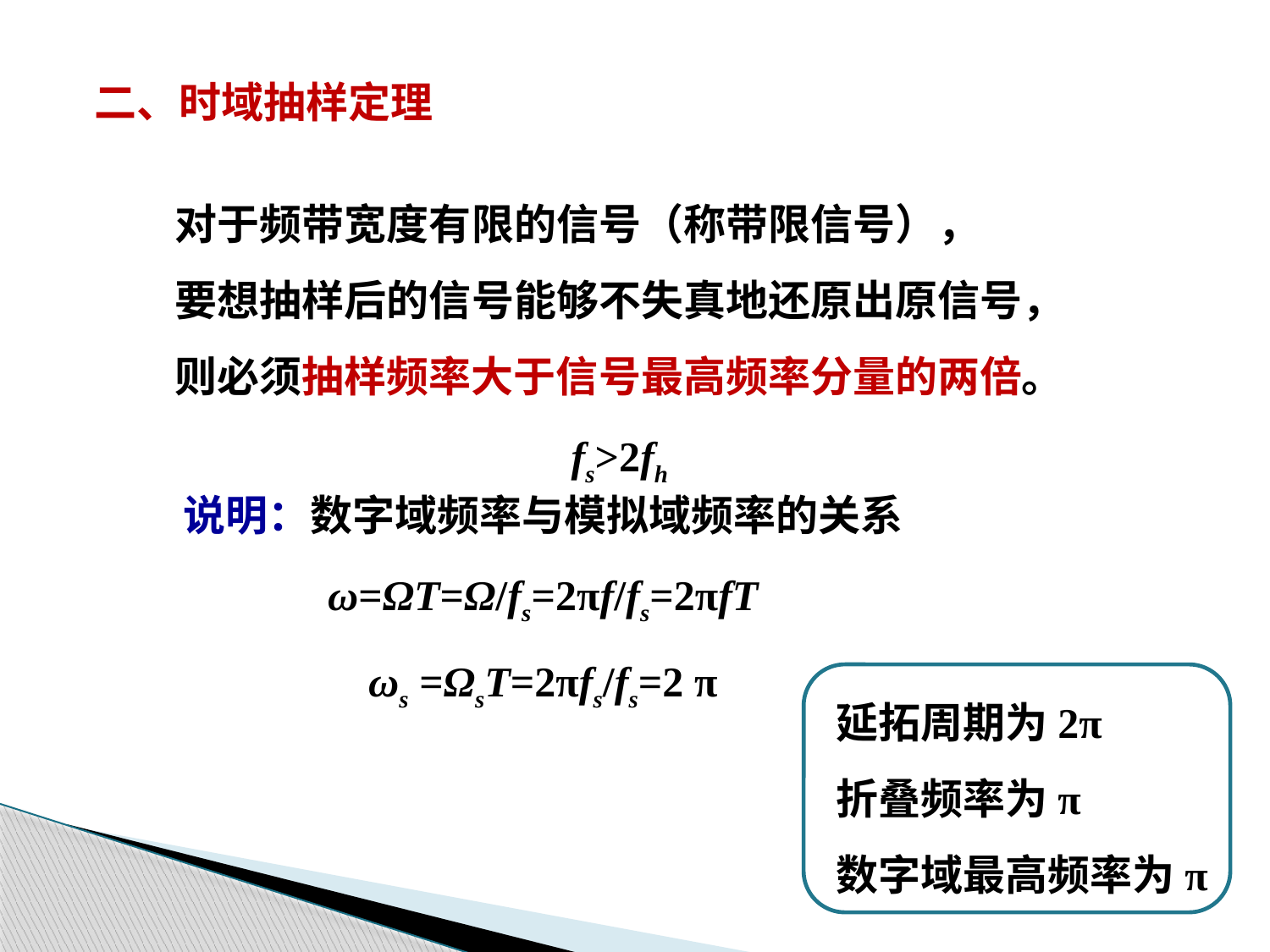

二、时域抽样定理
对于频带宽度有限的信号（称带限信号），
要想抽样后的信号能够不失真地还原出原信号，
则必须抽样频率大于信号最高频率分量的两倍。
fs>2fh
说明：数字域频率与模拟域频率的关系
ω=ΩT=Ω/fs=2πf/fs=2πfT
ωs =ΩsT=2πfs/fs=2 π

延拓周期为2π
折叠频率为π
数字域最高频率为π